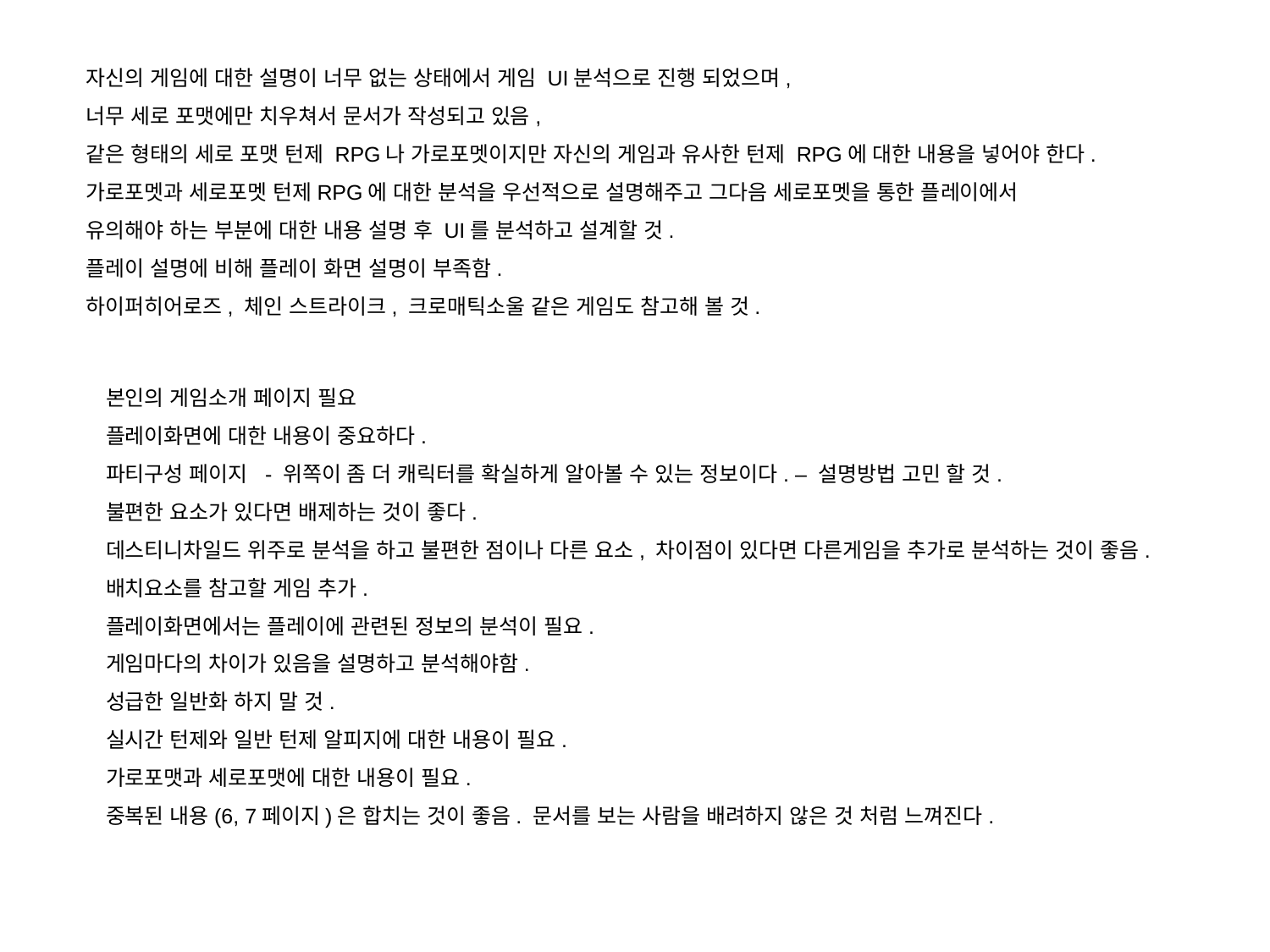

자신의 게임에 대한 설명이 너무 없는 상태에서 게임 UI분석으로 진행 되었으며,
너무 세로 포맷에만 치우쳐서 문서가 작성되고 있음,
같은 형태의 세로 포맷 턴제 RPG나 가로포멧이지만 자신의 게임과 유사한 턴제 RPG에 대한 내용을 넣어야 한다.
가로포멧과 세로포멧 턴제RPG에 대한 분석을 우선적으로 설명해주고 그다음 세로포멧을 통한 플레이에서
유의해야 하는 부분에 대한 내용 설명 후 UI를 분석하고 설계할 것.
플레이 설명에 비해 플레이 화면 설명이 부족함.
하이퍼히어로즈, 체인 스트라이크, 크로매틱소울 같은 게임도 참고해 볼 것.
본인의 게임소개 페이지 필요
플레이화면에 대한 내용이 중요하다.
파티구성 페이지  - 위쪽이 좀 더 캐릭터를 확실하게 알아볼 수 있는 정보이다. – 설명방법 고민 할 것.
불편한 요소가 있다면 배제하는 것이 좋다.
데스티니차일드 위주로 분석을 하고 불편한 점이나 다른 요소, 차이점이 있다면 다른게임을 추가로 분석하는 것이 좋음.
배치요소를 참고할 게임 추가.
플레이화면에서는 플레이에 관련된 정보의 분석이 필요.
게임마다의 차이가 있음을 설명하고 분석해야함.
성급한 일반화 하지 말 것.
실시간 턴제와 일반 턴제 알피지에 대한 내용이 필요.
가로포맷과 세로포맷에 대한 내용이 필요.
중복된 내용(6, 7페이지)은 합치는 것이 좋음. 문서를 보는 사람을 배려하지 않은 것 처럼 느껴진다.